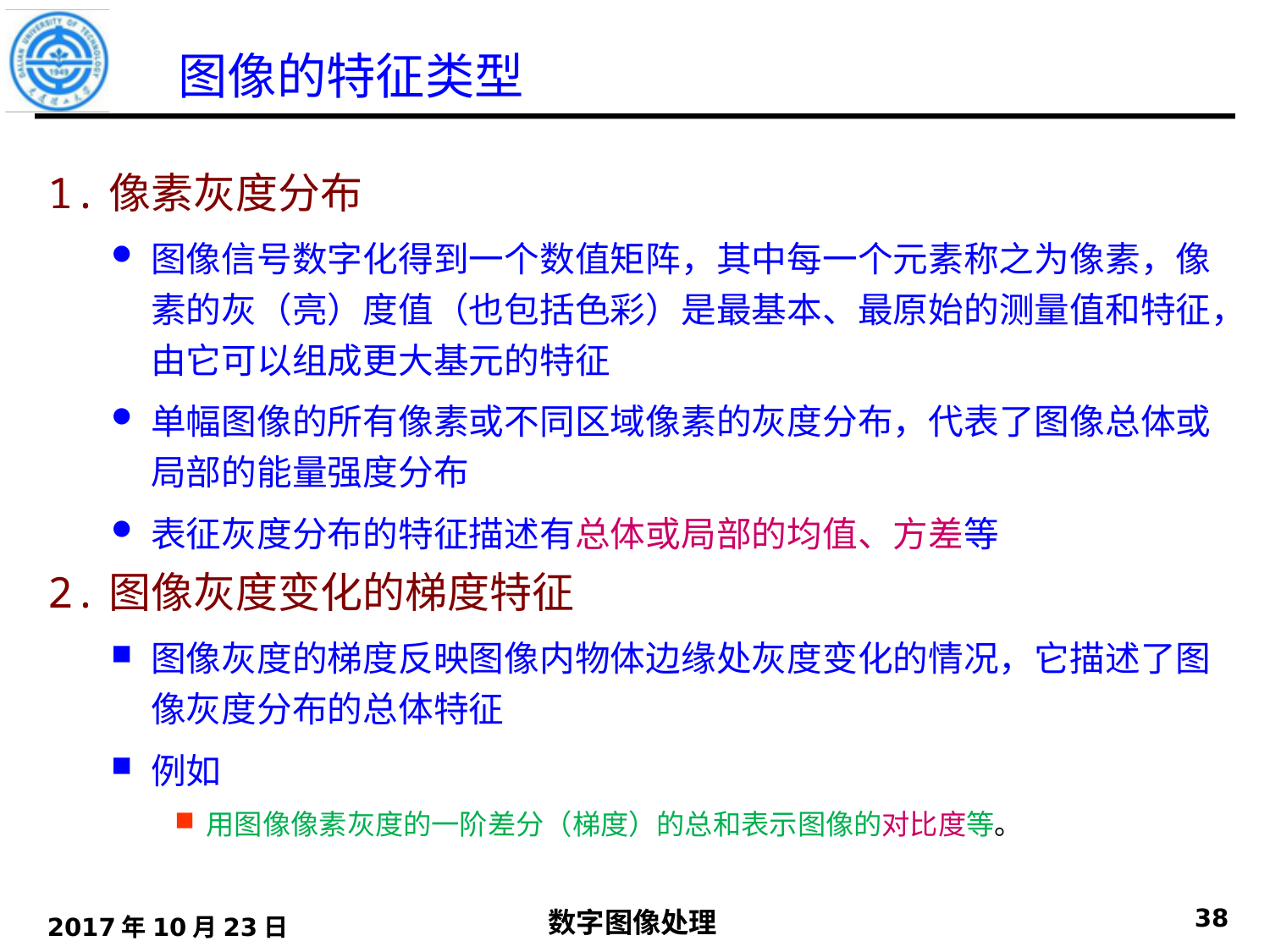

# 图像的特征类型
1.像素灰度分布
图像信号数字化得到一个数值矩阵，其中每一个元素称之为像素，像素的灰（亮）度值（也包括色彩）是最基本、最原始的测量值和特征，由它可以组成更大基元的特征
单幅图像的所有像素或不同区域像素的灰度分布，代表了图像总体或局部的能量强度分布
表征灰度分布的特征描述有总体或局部的均值、方差等
2.图像灰度变化的梯度特征
图像灰度的梯度反映图像内物体边缘处灰度变化的情况，它描述了图像灰度分布的总体特征
例如
用图像像素灰度的一阶差分（梯度）的总和表示图像的对比度等。